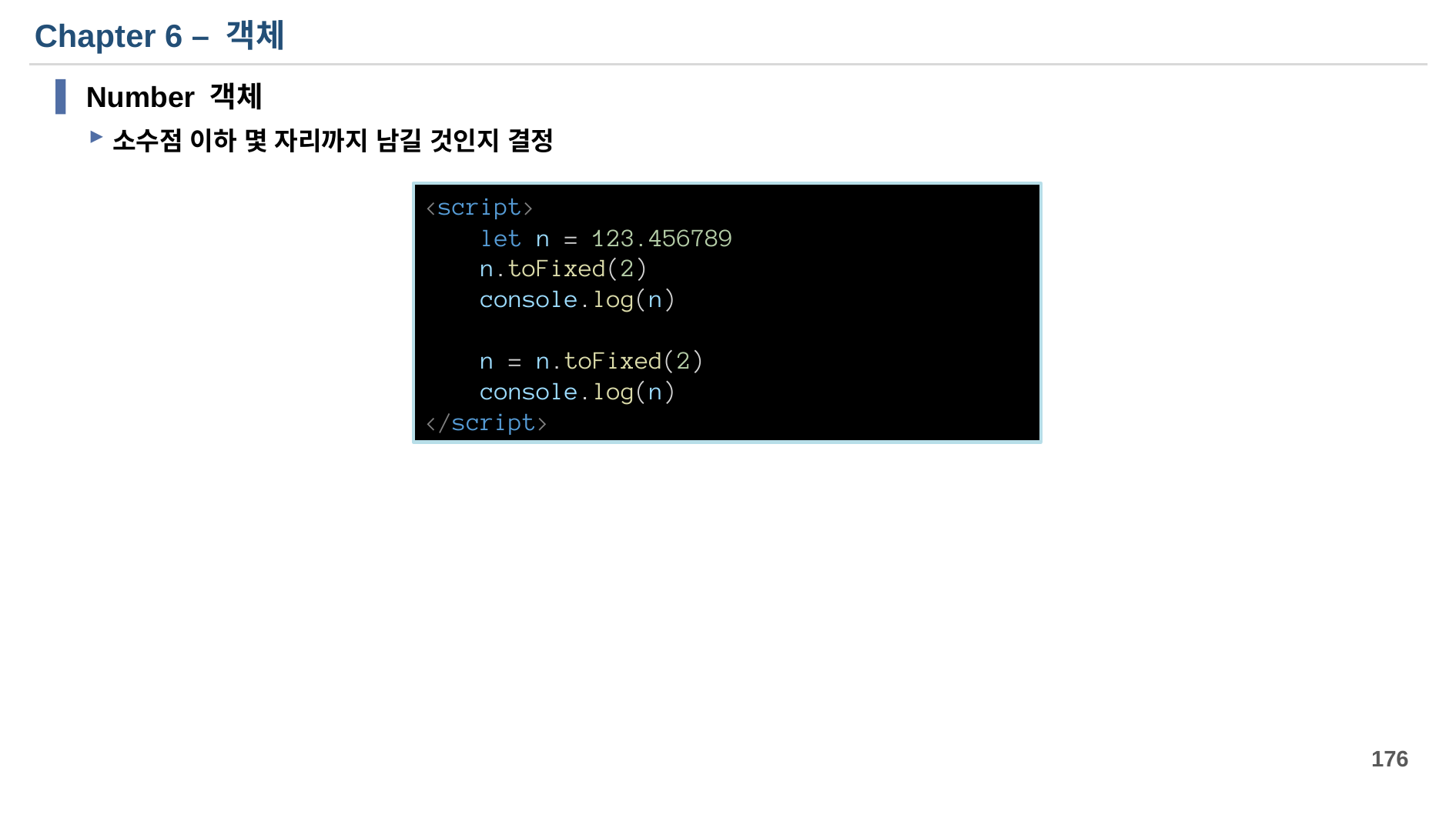

# Chapter 6 – 객체
Number 객체
소수점 이하 몇 자리까지 남길 것인지 결정

<script>
    let n = 123.456789
    n.toFixed(2)
    console.log(n)

    n = n.toFixed(2)
    console.log(n)
</script>
176